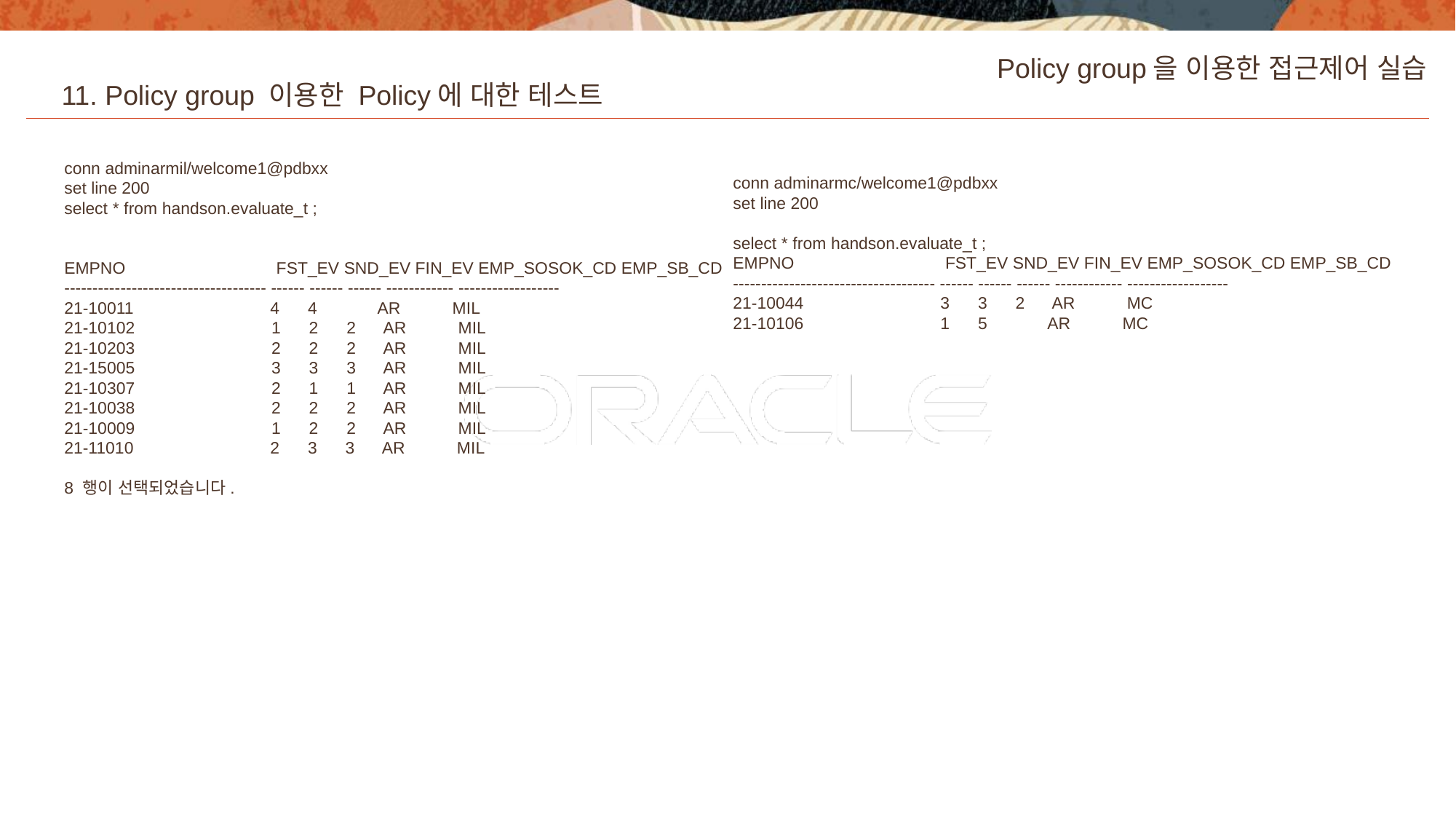

Policy group을 이용한 접근제어 실습
11. Policy group 이용한 Policy에 대한 테스트

conn adminarmil/welcome1@pdbxx
set line 200
select * from handson.evaluate_t ;

EMPNO                                FST_EV SND_EV FIN_EV EMP_SOSOK_CD EMP_SB_CD
------------------------------------ ------ ------ ------ ------------ ------------------
21-10011                             4      4             AR           MIL
21-10102                             1      2      2      AR           MIL
21-10203                             2      2      2      AR           MIL
21-15005                             3      3      3      AR           MIL
21-10307                             2      1      1      AR           MIL
21-10038                             2      2      2      AR           MIL
21-10009                             1      2      2      AR           MIL
21-11010                             2      3      3      AR           MIL

8 행이 선택되었습니다.

conn adminarmc/welcome1@pdbxx
set line 200

select * from handson.evaluate_t ;
EMPNO                                FST_EV SND_EV FIN_EV EMP_SOSOK_CD EMP_SB_CD
------------------------------------ ------ ------ ------ ------------ ------------------
21-10044                             3      3      2      AR           MC
21-10106                             1      5             AR           MC
51
Copyright © 2020, Oracle and/or its affiliates. All rights reserved.